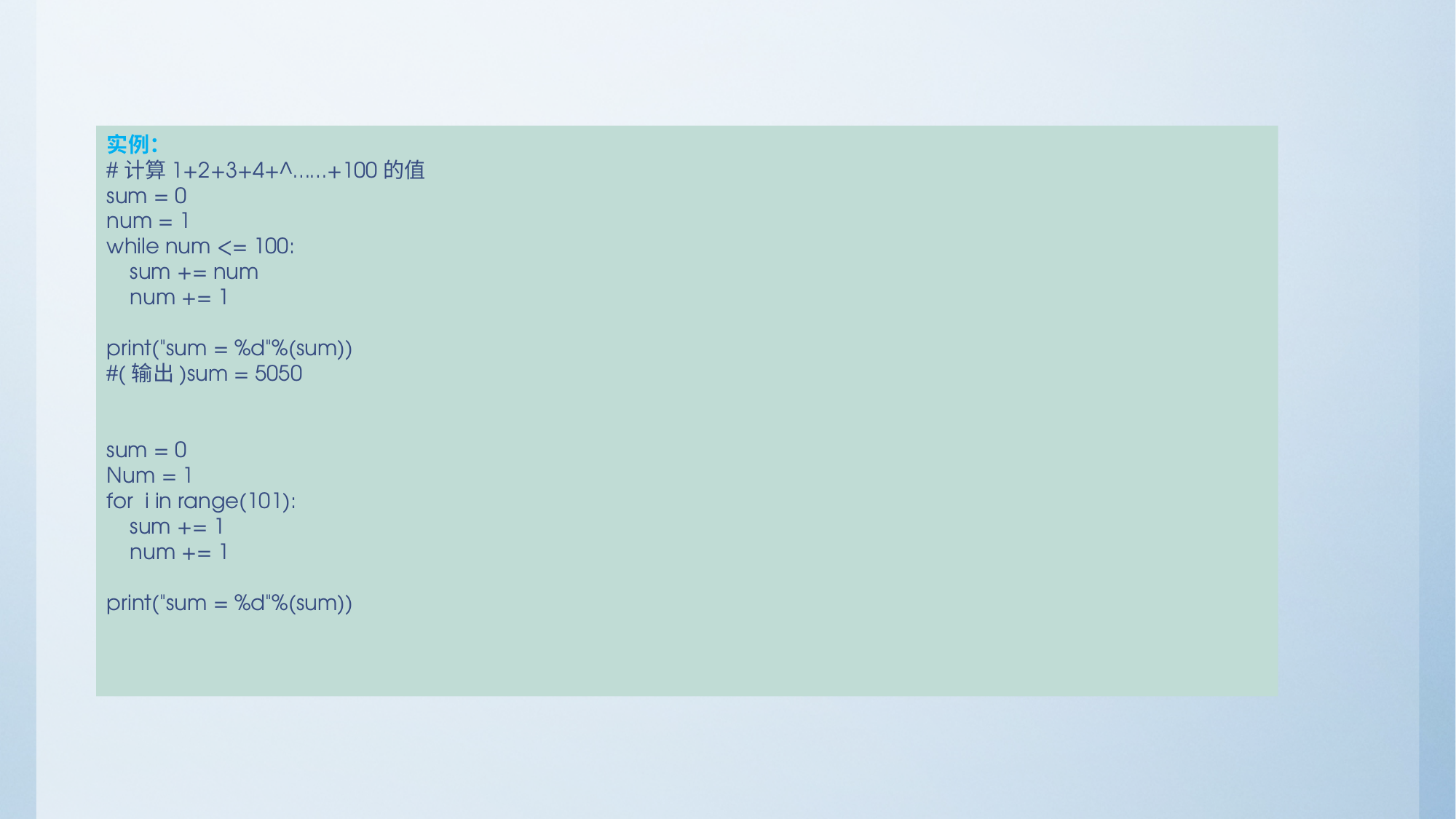

实例：
#计算1+2+3+4+^……+100的值
sum = 0
num = 1
while num <= 100:
    sum += num
    num += 1

print("sum = %d"%(sum))
#(输出)sum = 5050

sum = 0
Num = 1
for  i in range(101):
    sum += 1
    num += 1

print("sum = %d"%(sum))